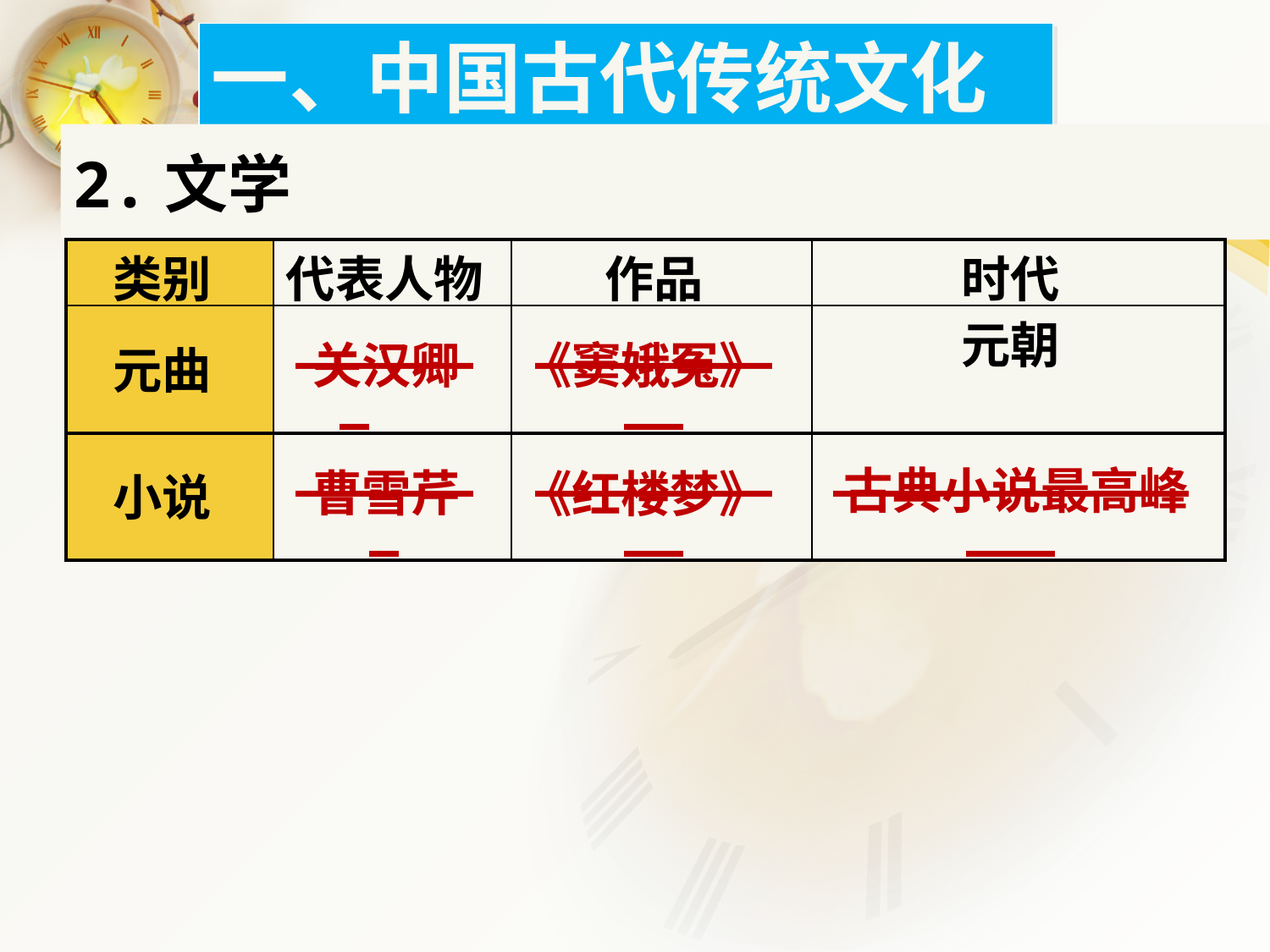

一、中国古代传统文化
2.文学
| 类别 | 代表人物 | 作品 | 时代 |
| --- | --- | --- | --- |
| 元曲 | \_\_\_\_\_\_\_ | \_\_\_\_\_\_\_\_\_\_ | 元朝 |
| 小说 | \_\_\_\_\_\_\_ | \_\_\_\_\_\_\_\_\_\_ | \_\_\_\_\_\_\_\_\_\_\_\_\_\_\_ |
关汉卿
《窦娥冤》
《红楼梦》
古典小说最高峰
曹雪芹